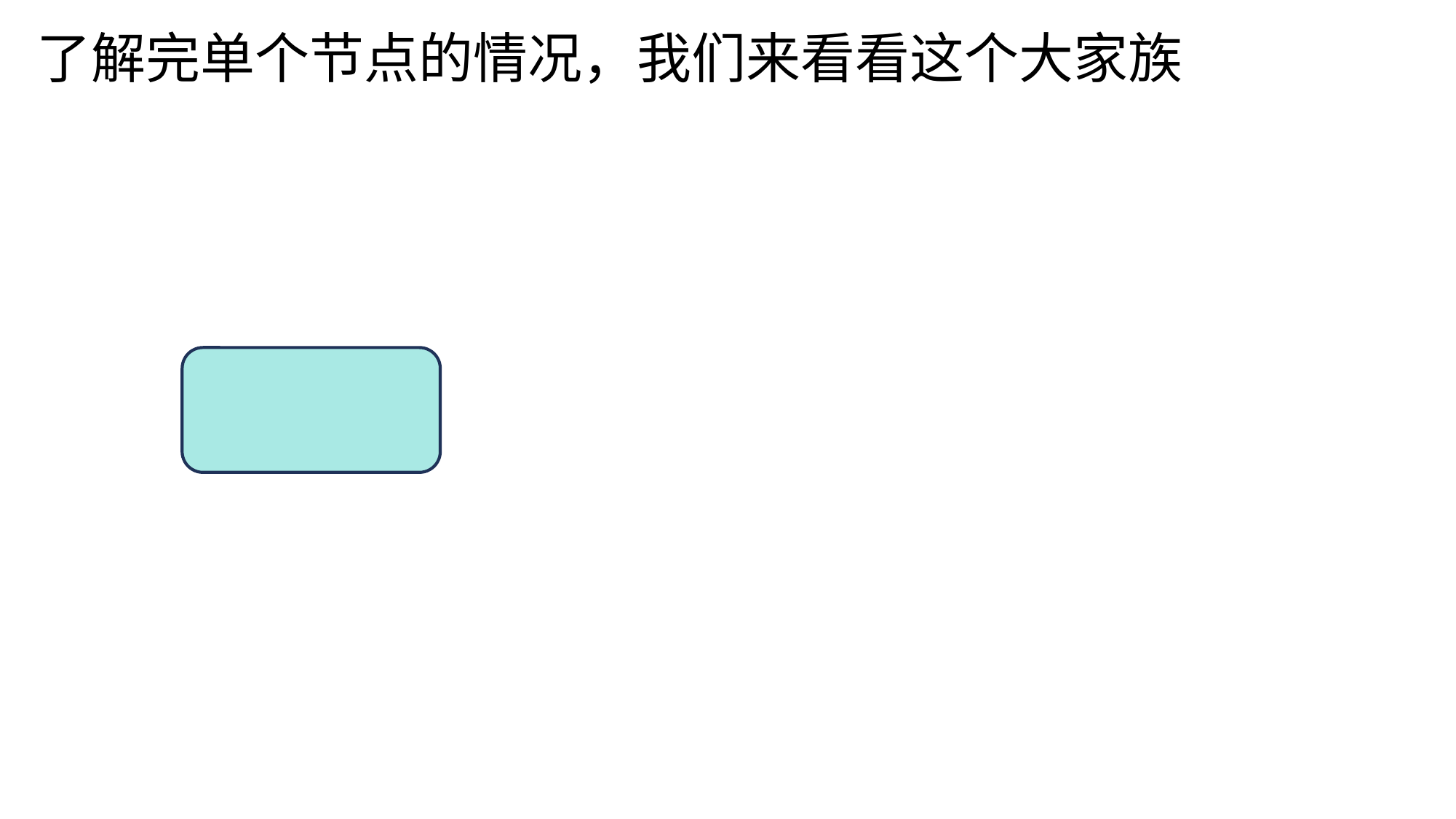

值域
这个节点存储的数值

了解完单个节点的情况，我们来看看这个大家族

存储下一个节点的地址
指针域